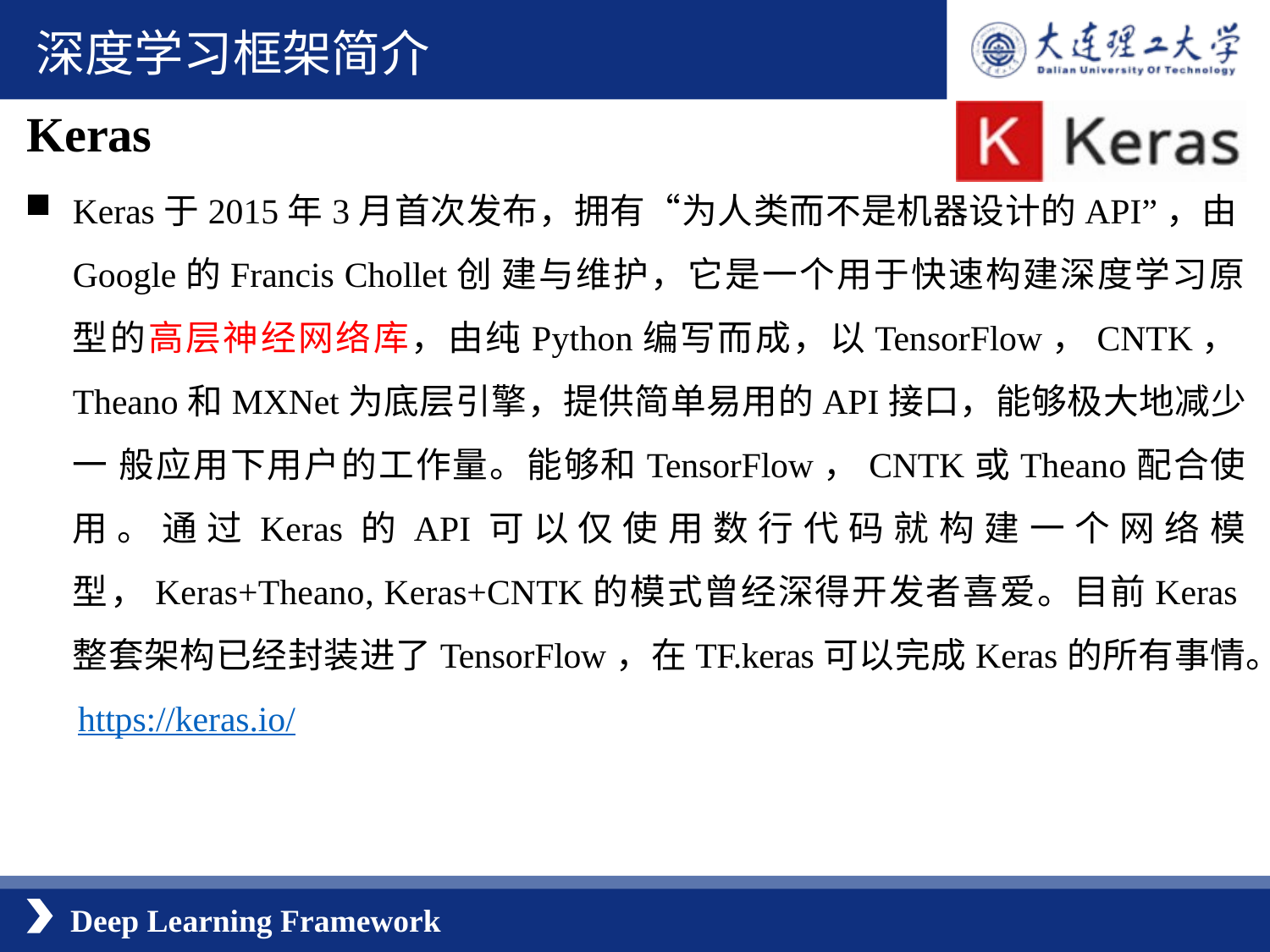

深度学习框架简介
Keras
Keras于2015年3月首次发布，拥有“为人类而不是机器设计的API”，由Google的Francis Chollet创 建与维护，它是一个用于快速构建深度学习原型的高层神经网络库，由纯Python编写而成，以TensorFlow，CNTK，Theano和MXNet为底层引擎，提供简单易用的API接口，能够极大地减少一 般应用下用户的工作量。能够和TensorFlow，CNTK或Theano配合使用。通过Keras的API可以仅使用数行代码就构建一个网络模型，Keras+Theano, Keras+CNTK的模式曾经深得开发者喜爱。目前Keras整套架构已经封装进了TensorFlow，在TF.keras可以完成Keras的所有事情。
      https://keras.io/

Deep Learning Framework